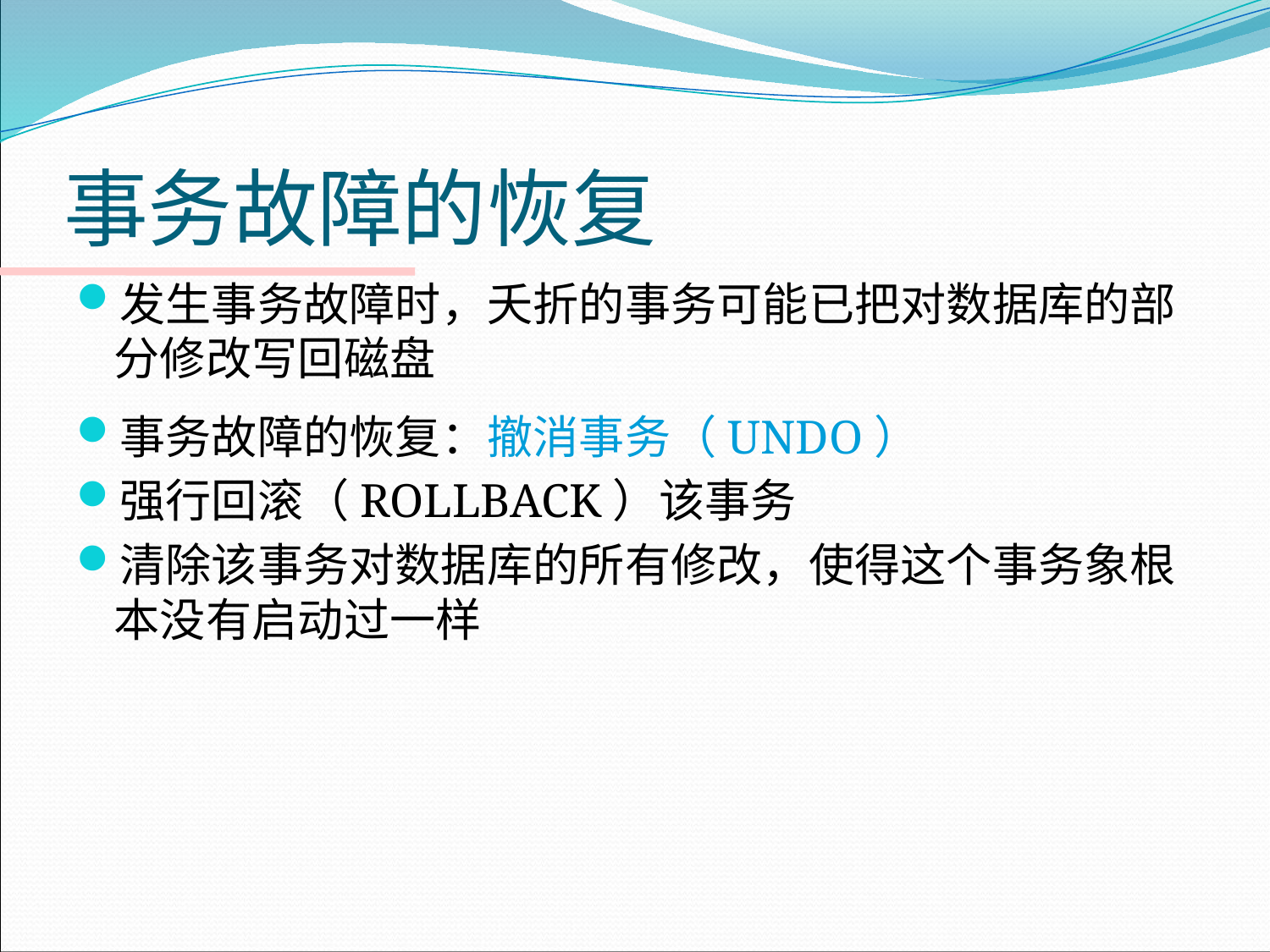

# 事务故障的恢复
发生事务故障时，夭折的事务可能已把对数据库的部分修改写回磁盘
事务故障的恢复：撤消事务（UNDO）
强行回滚（ROLLBACK）该事务
清除该事务对数据库的所有修改，使得这个事务象根本没有启动过一样

914